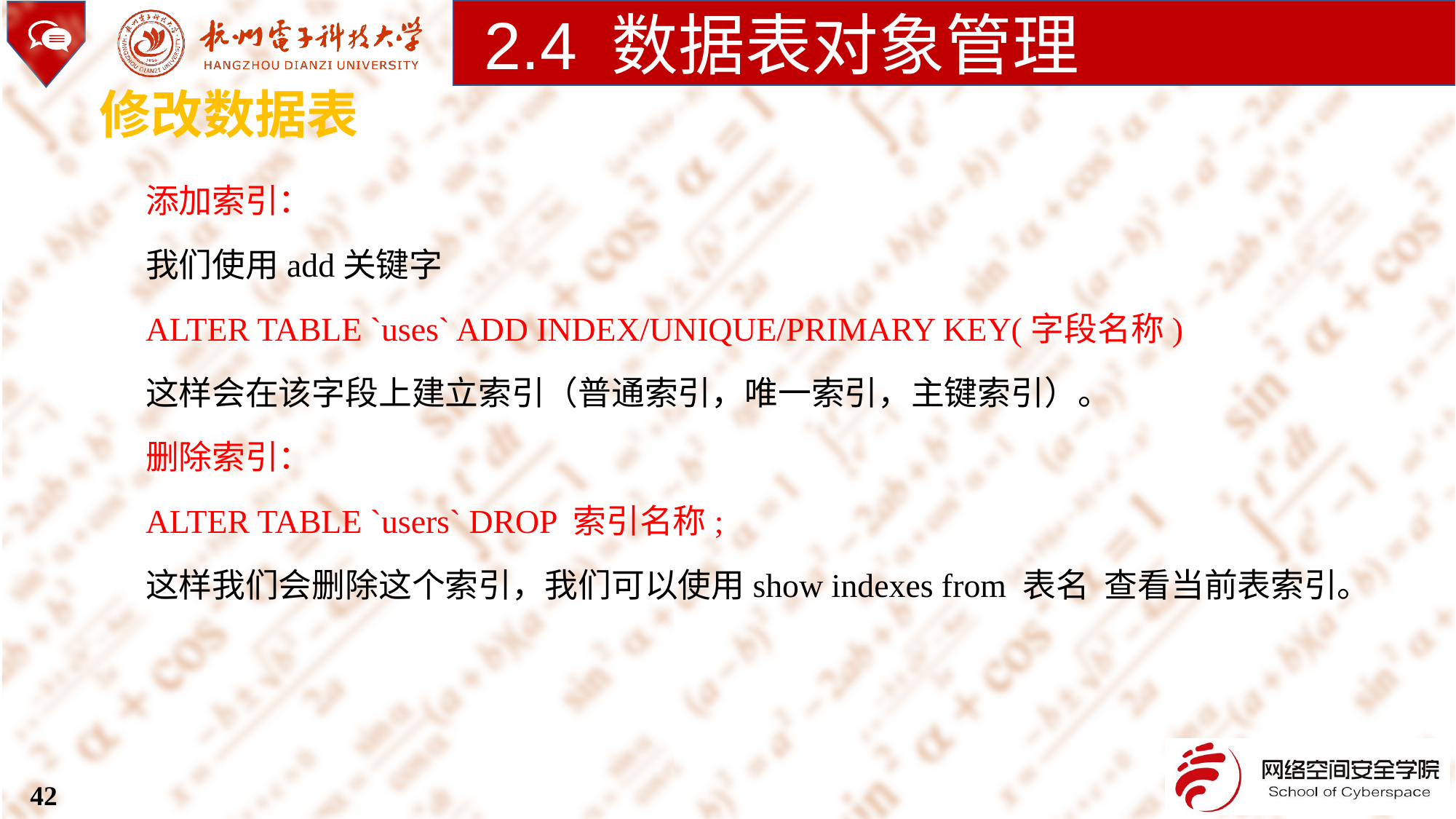

2.4 数据表对象管理
修改数据表
添加索引：
我们使用add关键字
ALTER TABLE `uses` ADD INDEX/UNIQUE/PRIMARY KEY(字段名称)
这样会在该字段上建立索引（普通索引，唯一索引，主键索引）。
删除索引：
ALTER TABLE `users` DROP 索引名称;
这样我们会删除这个索引，我们可以使用show indexes from 表名  查看当前表索引。
42